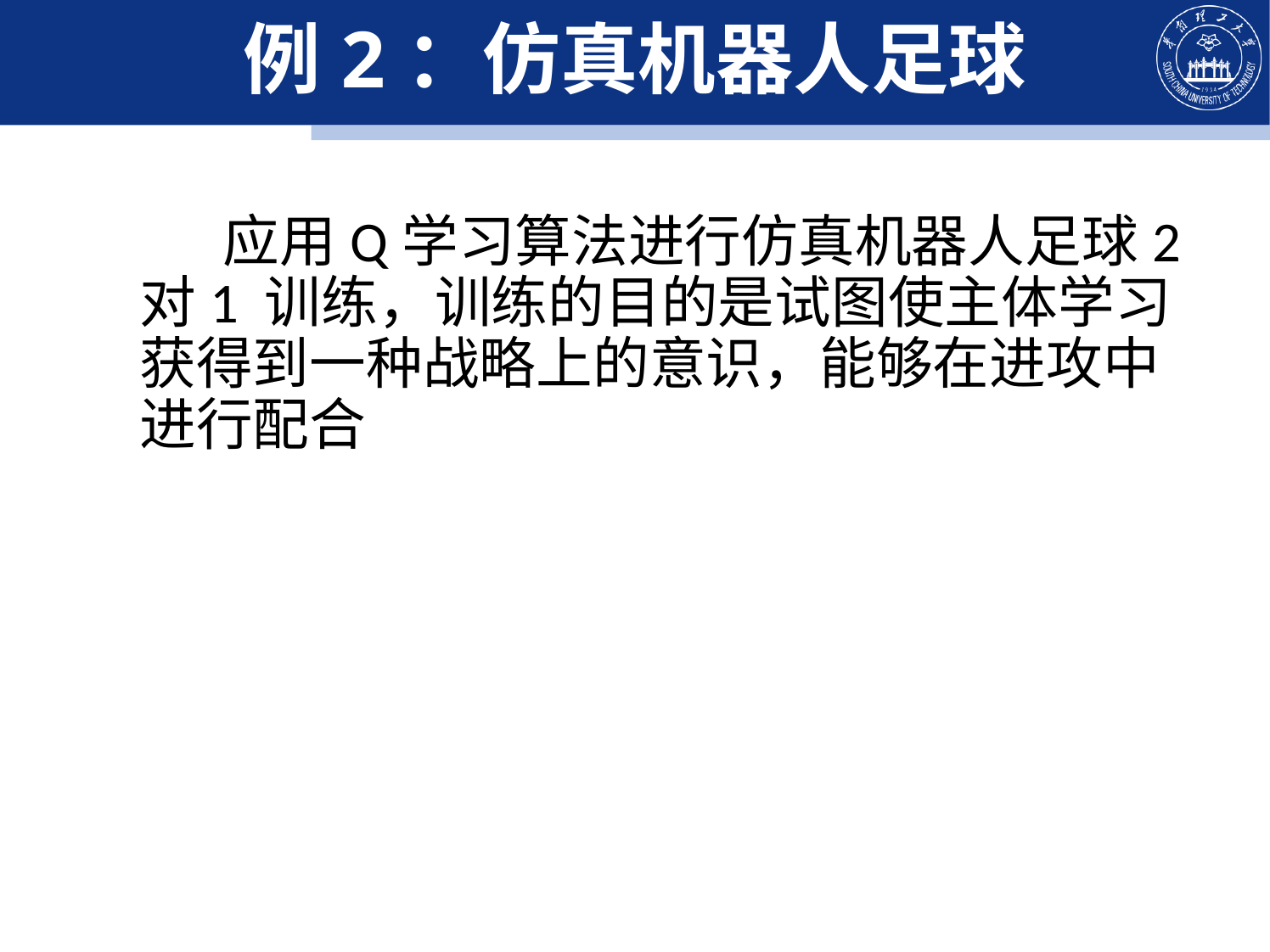

# 例2：仿真机器人足球
        应用Q学习算法进行仿真机器人足球2 对1 训练，训练的目的是试图使主体学习获得到一种战略上的意识，能够在进攻中进行配合